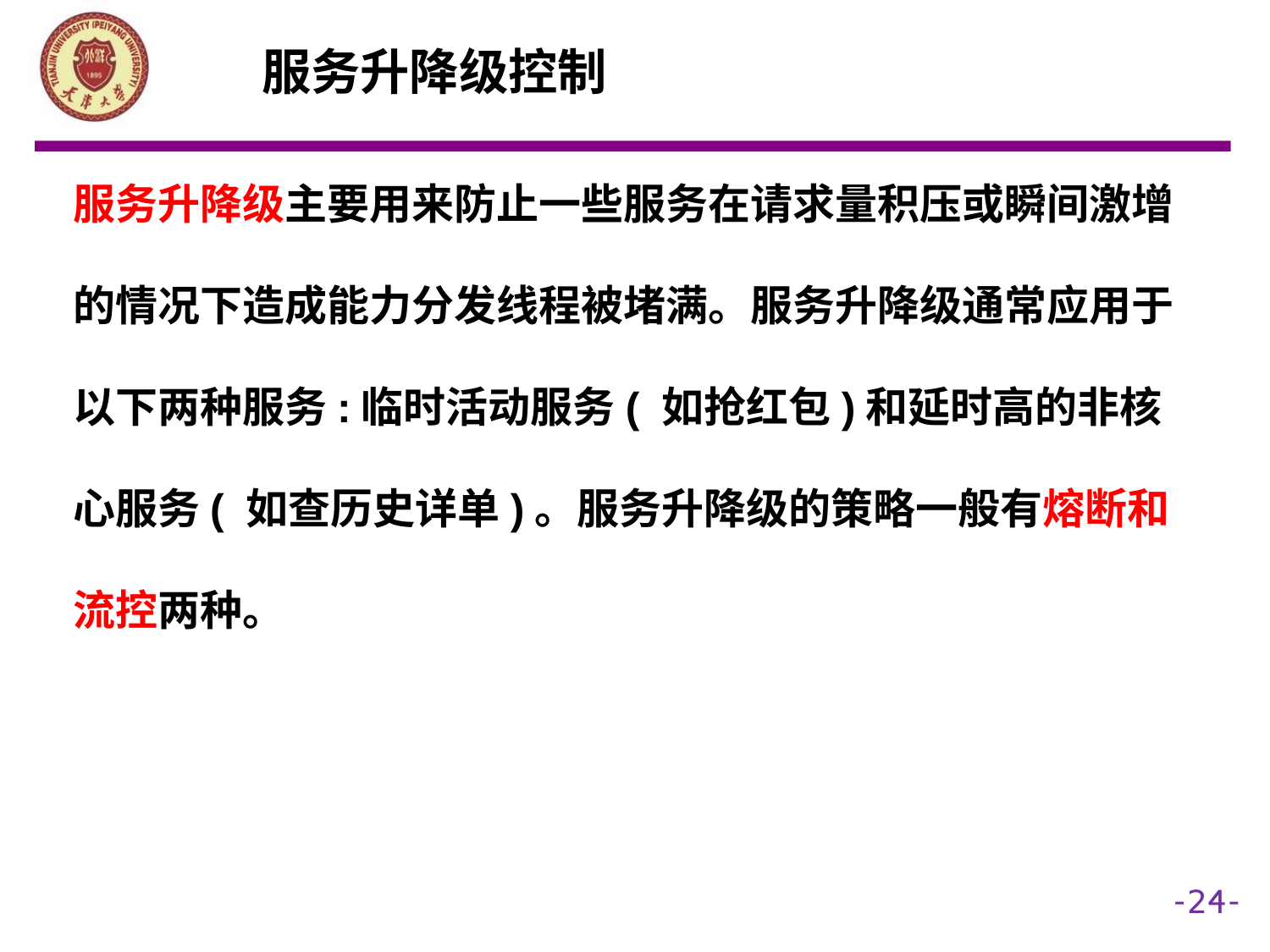

服务升降级控制

服务升降级主要用来防止一些服务在请求量积压或瞬间激增的情况下造成能力分发线程被堵满。服务升降级通常应用于以下两种服务:临时活动服务( 如抢红包)和延时高的非核心服务( 如查历史详单)。服务升降级的策略一般有熔断和流控两种。